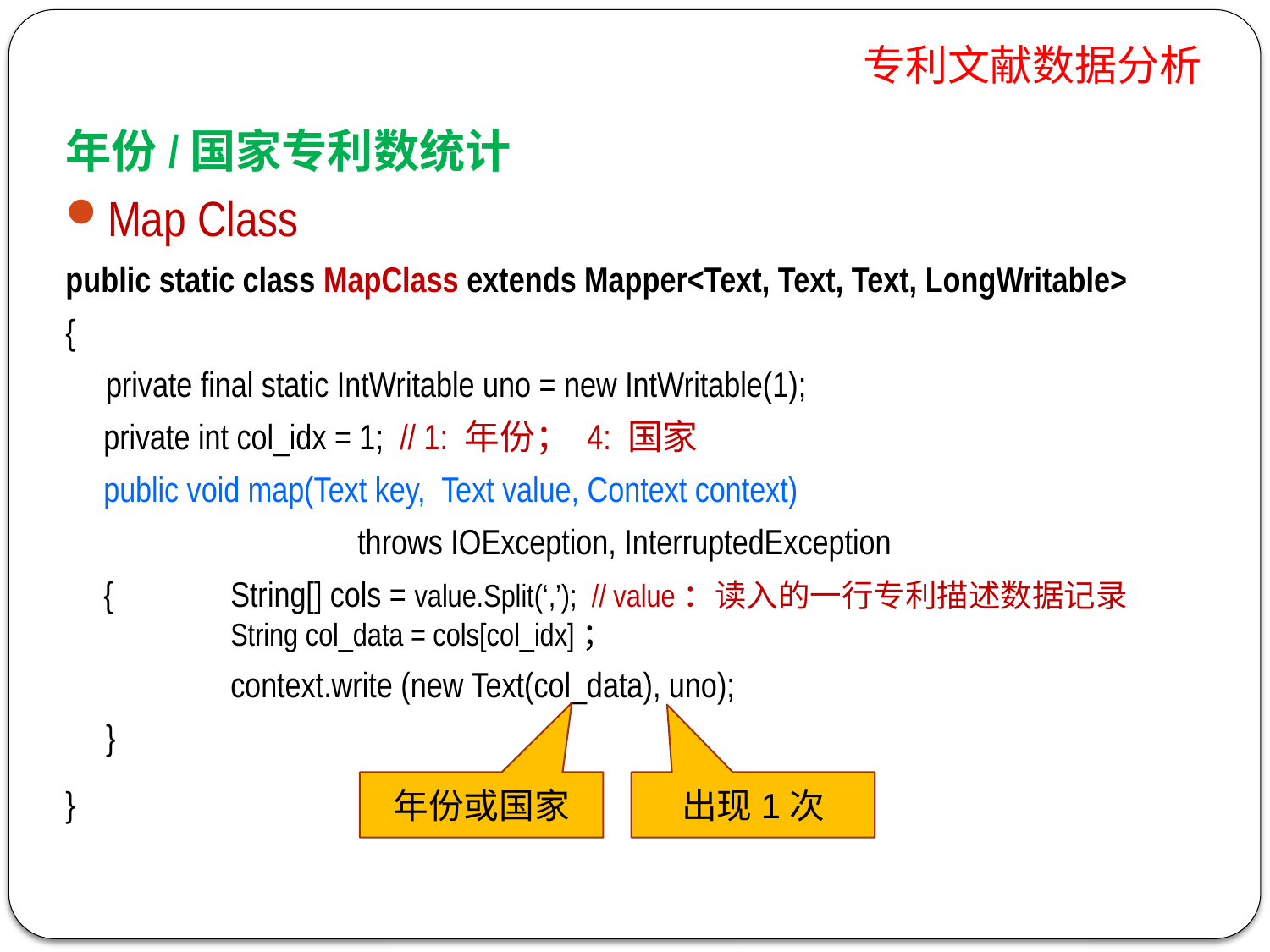

# 专利文献数据分析
年份/国家专利数统计
Map Class
public static class MapClass extends Mapper<Text, Text, Text, LongWritable>
{
     private final static IntWritable uno = new IntWritable(1);
	private int col_idx = 1;  // 1: 年份； 4: 国家
	public void map(Text key,  Text value, Context context)
			throws IOException, InterruptedException
	{	String[] cols = value.Split(‘,’);  // value：读入的一行专利描述数据记录
    		String col_data = cols[col_idx]；
		context.write (new Text(col_data), uno);
     }
}
年份或国家
出现1次